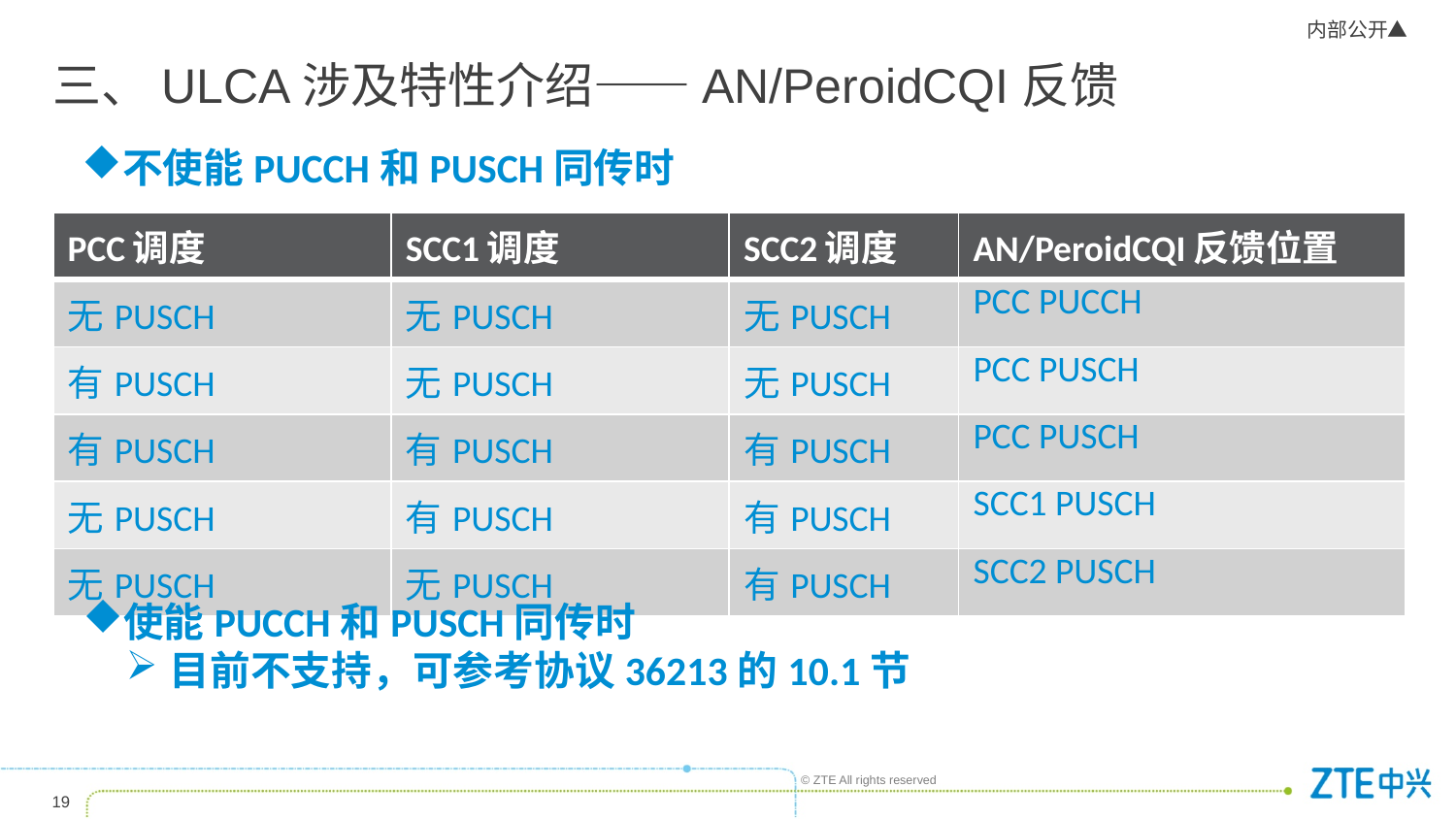

# 三、ULCA涉及特性介绍——AN/PeroidCQI反馈
不使能PUCCH和PUSCH同传时
| PCC调度 | SCC1调度 | SCC2调度 | AN/PeroidCQI反馈位置 |
| --- | --- | --- | --- |
| 无PUSCH | 无PUSCH | 无PUSCH | PCC PUCCH |
| 有PUSCH | 无PUSCH | 无PUSCH | PCC PUSCH |
| 有PUSCH | 有PUSCH | 有PUSCH | PCC PUSCH |
| 无PUSCH | 有PUSCH | 有PUSCH | SCC1 PUSCH |
| 无PUSCH | 无PUSCH | 有PUSCH | SCC2 PUSCH |
使能PUCCH和PUSCH同传时
目前不支持，可参考协议36213的10.1节